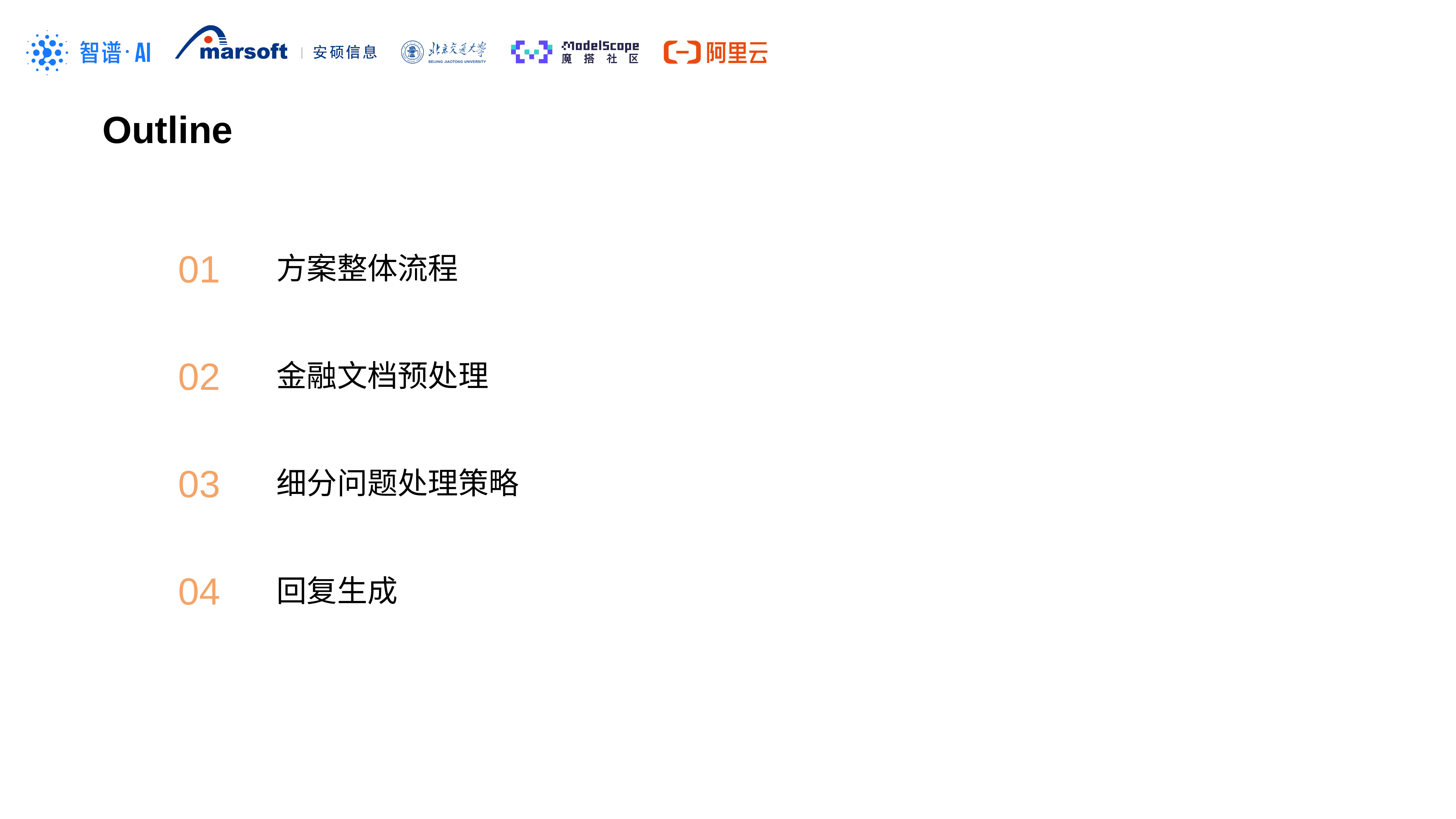

Outline
01
方案整体流程
02
金融文档预处理
03
细分问题处理策略
04
回复生成